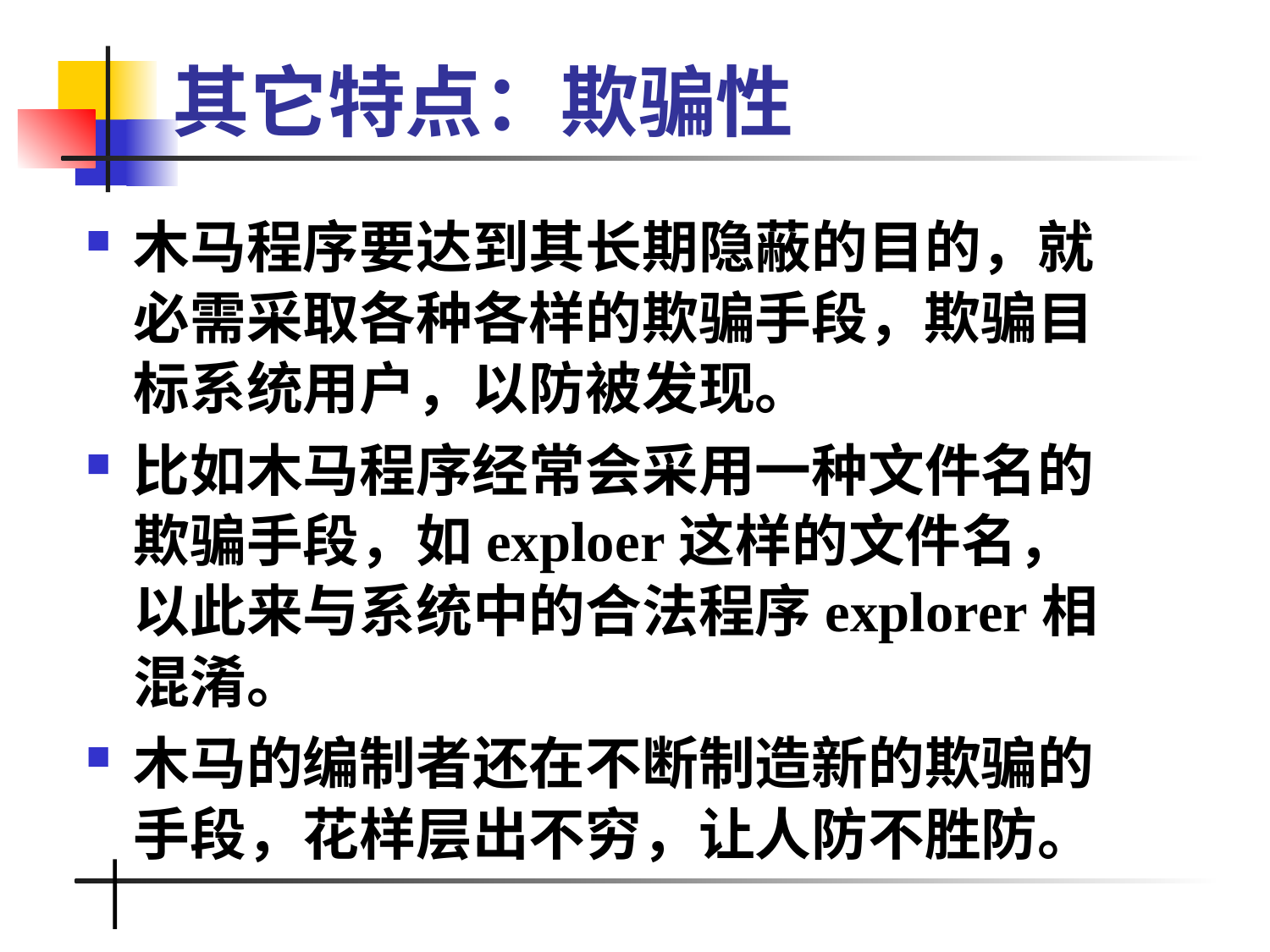

# 其它特点：欺骗性
木马程序要达到其长期隐蔽的目的，就必需采取各种各样的欺骗手段，欺骗目标系统用户，以防被发现。
比如木马程序经常会采用一种文件名的欺骗手段，如exploer这样的文件名，以此来与系统中的合法程序explorer相混淆。
木马的编制者还在不断制造新的欺骗的手段，花样层出不穷，让人防不胜防。